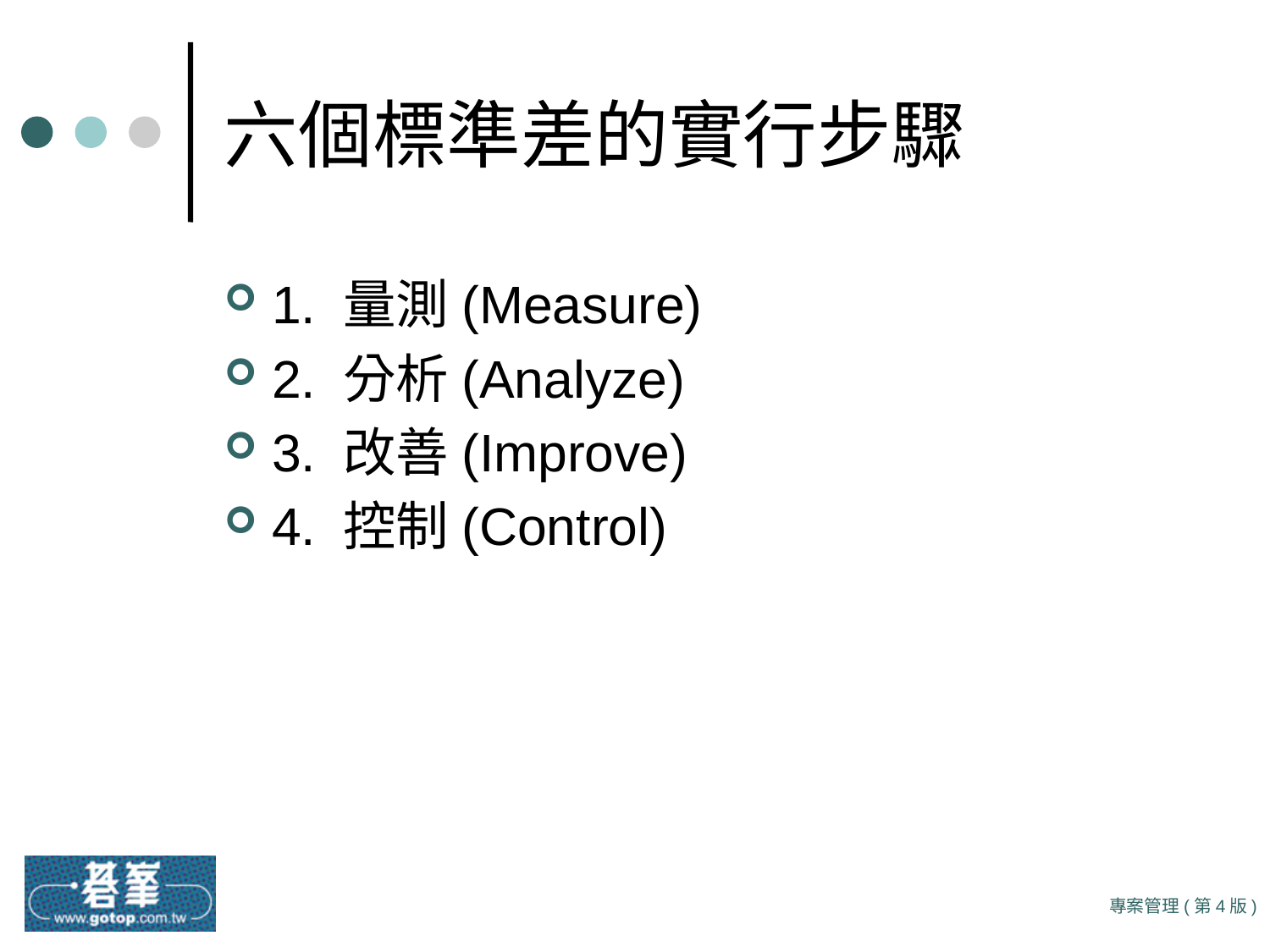

# 六個標準差的實行步驟
1. 量測(Measure)
2. 分析(Analyze)
3. 改善(Improve)
4. 控制(Control)
專案管理(第4版)